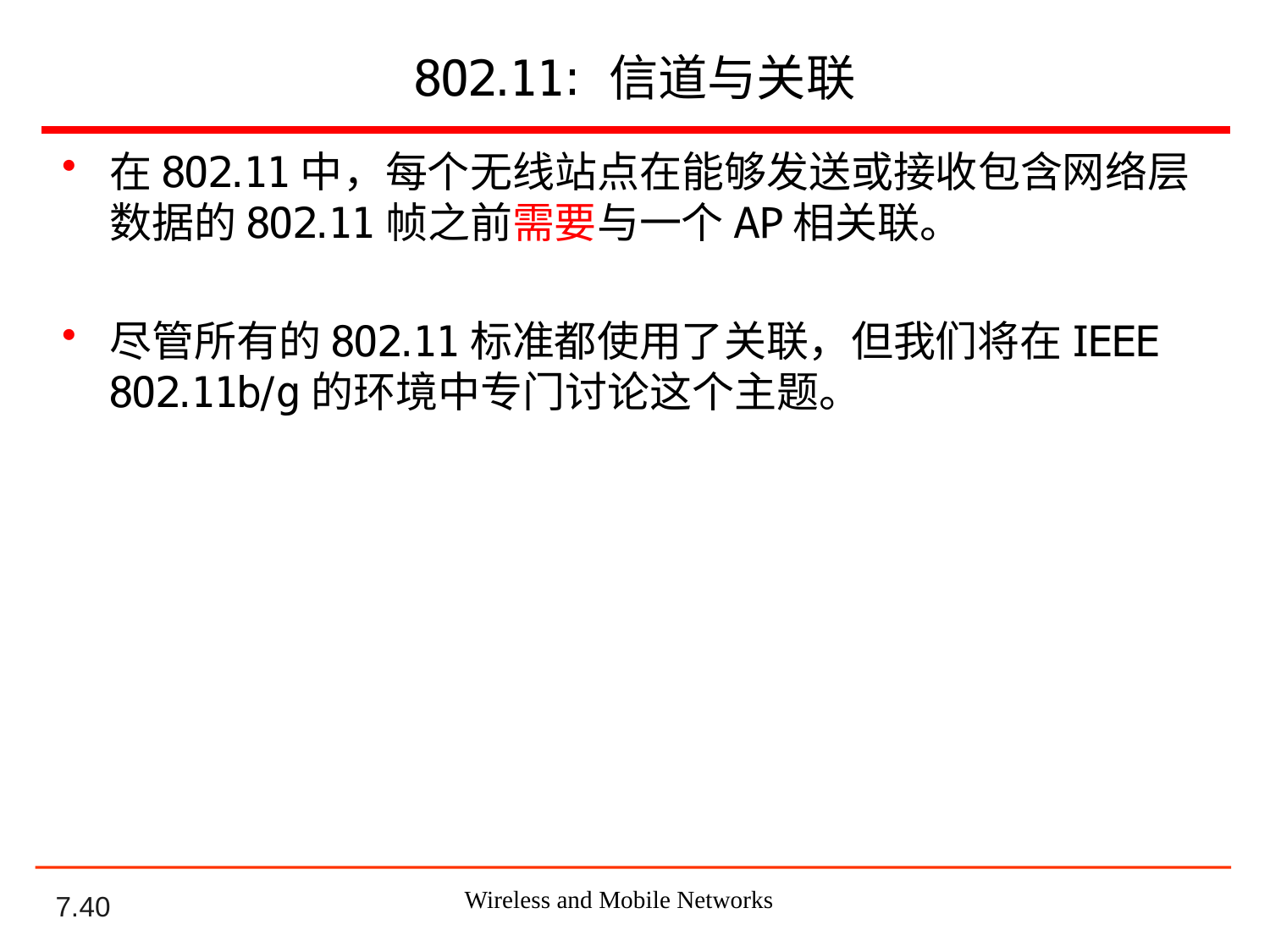

# 802.11: 信道与关联
在802.11中，每个无线站点在能够发送或接收包含网络层数据的802.11帧之前需要与一个AP相关联。

尽管所有的802.11标准都使用了关联，但我们将在IEEE 802.11b/g的环境中专门讨论这个主题。